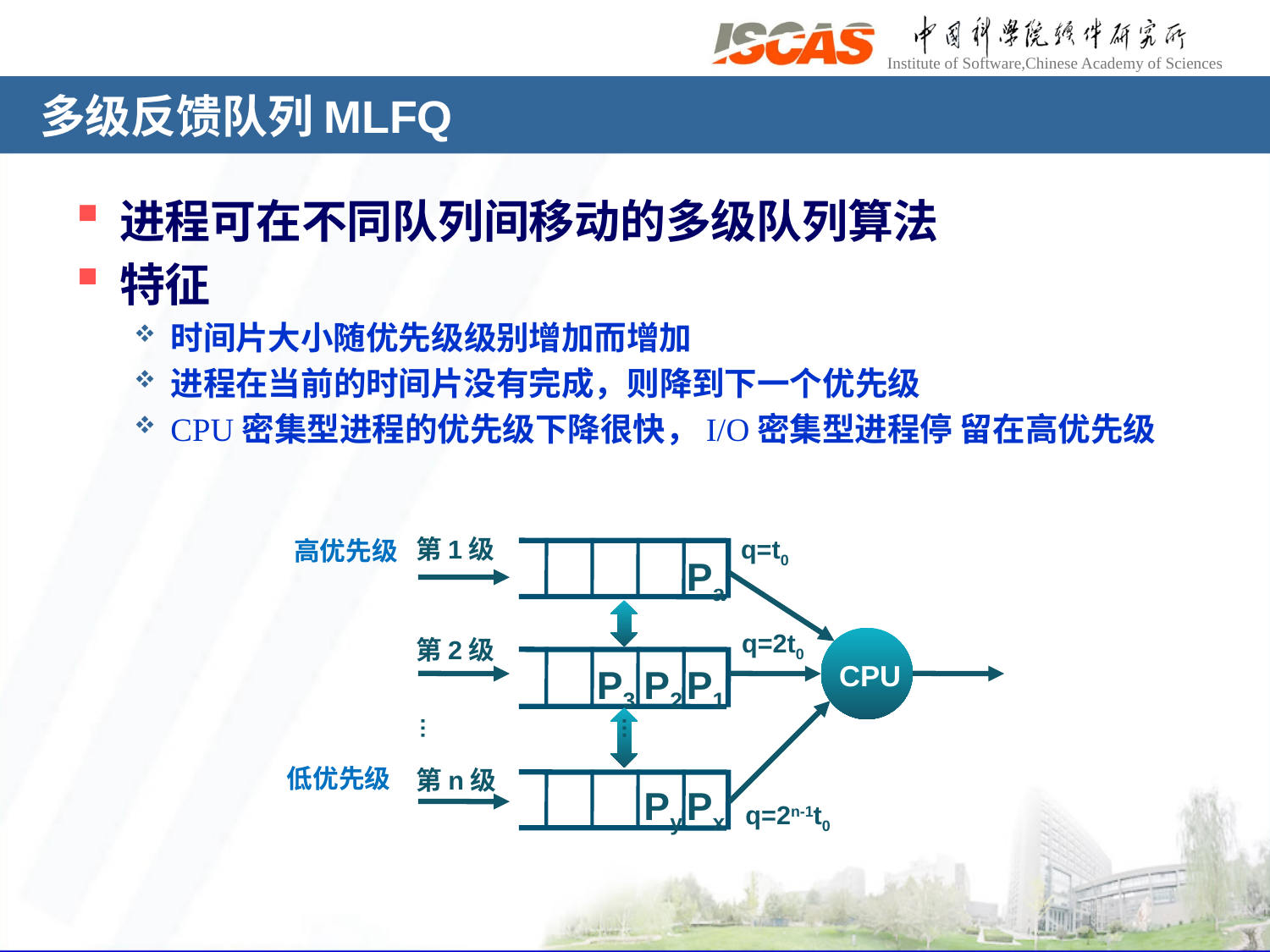

# 多级反馈队列MLFQ
进程可在不同队列间移动的多级队列算法
特征
时间片大小随优先级级别增加而增加
进程在当前的时间片没有完成，则降到下一个优先级
CPU密集型进程的优先级下降很快，I/O密集型进程停 留在高优先级

第1级
q=t0
高优先级
Pa

q=2t0

CPU
第2级
P3
P2
P1
…
…

低优先级
第n级
Py
Px
q=2n-1t0